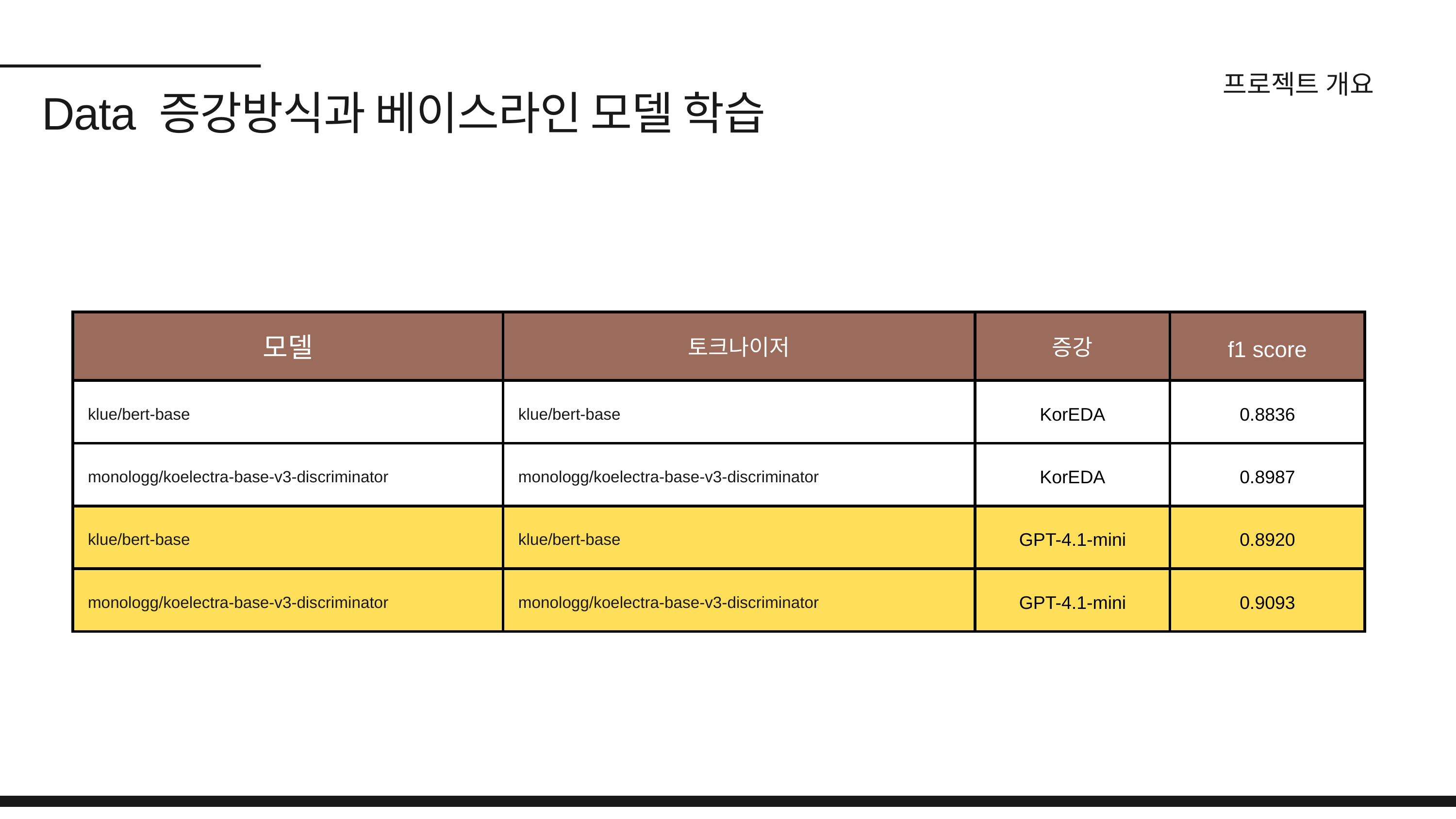

프로젝트 개요

Data 증강방식과 베이스라인 모델 학습
| 모델 | 토크나이저 | 증강 | f1 score |
| --- | --- | --- | --- |
| klue/bert-base | klue/bert-base | KorEDA | 0.8836 |
| monologg/koelectra-base-v3-discriminator | monologg/koelectra-base-v3-discriminator | KorEDA | 0.8987 |
| klue/bert-base | klue/bert-base | GPT-4.1-mini | 0.8920 |
| monologg/koelectra-base-v3-discriminator | monologg/koelectra-base-v3-discriminator | GPT-4.1-mini | 0.9093 |